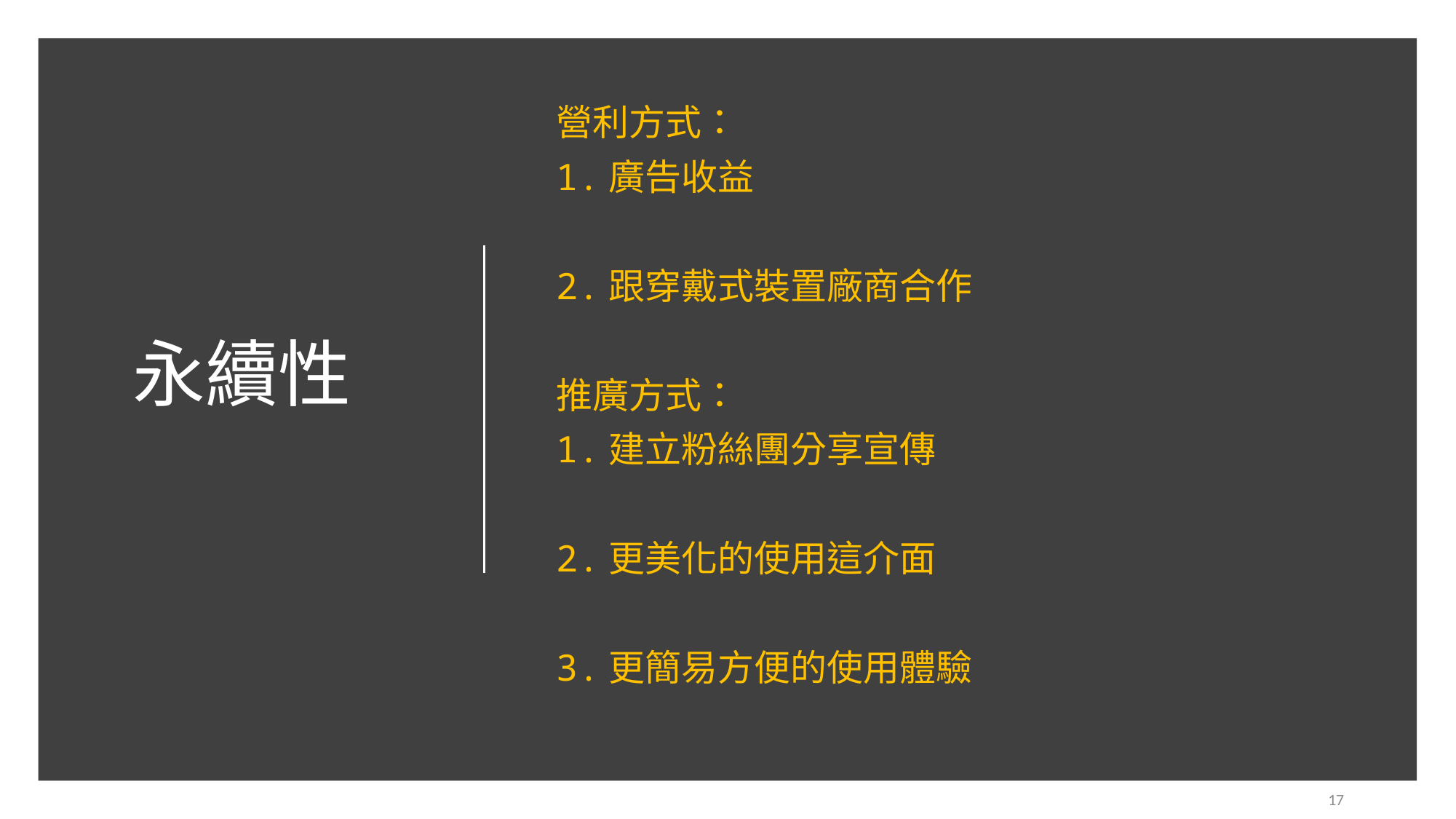

# 永續性

營利方式：
1.廣告收益

2.跟穿戴式裝置廠商合作

推廣方式：
1.建立粉絲團分享宣傳

2.更美化的使用這介面

3.更簡易方便的使用體驗

17